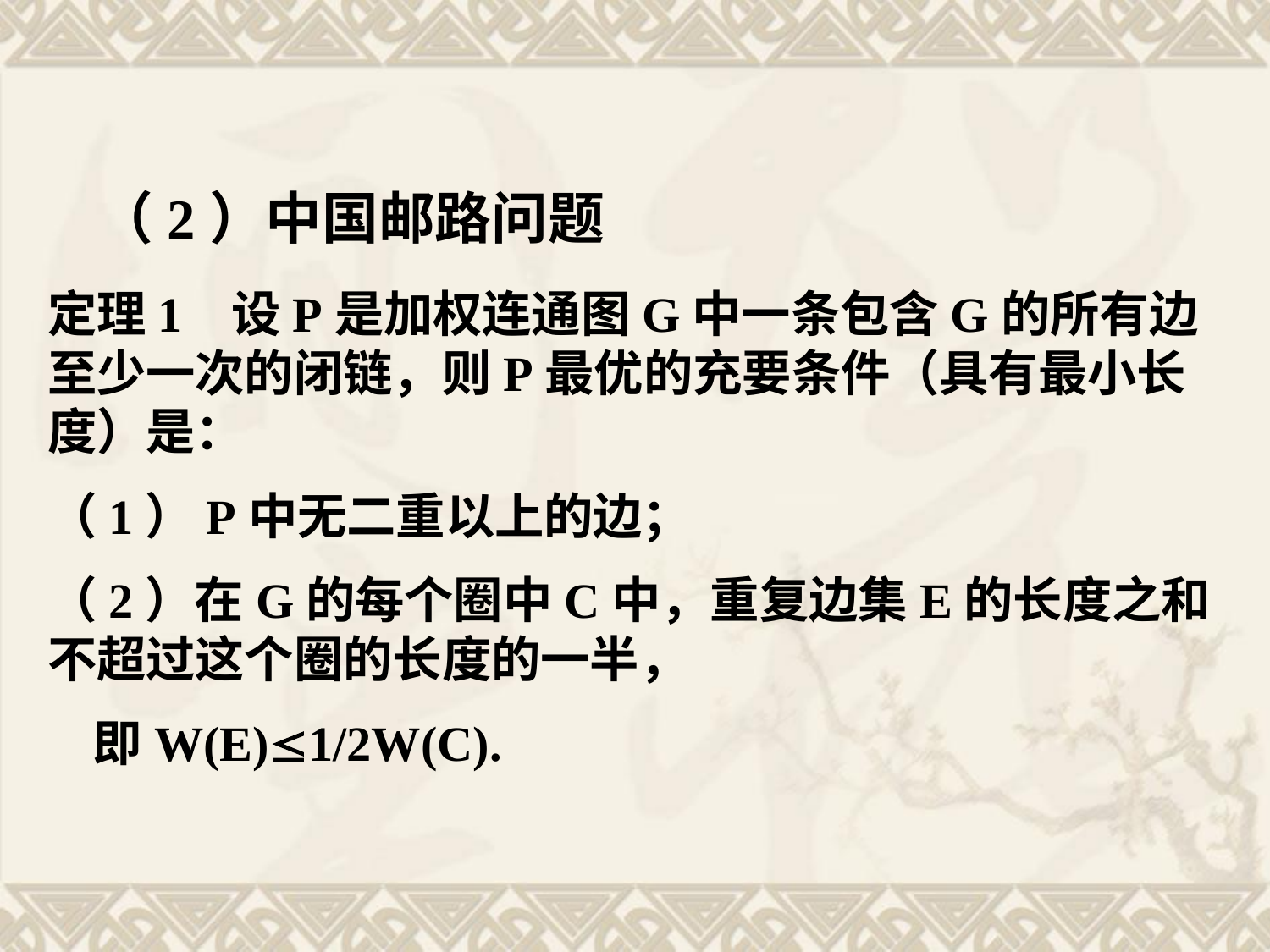

（2）中国邮路问题
定理1   设P是加权连通图G中一条包含G的所有边至少一次的闭链，则P最优的充要条件（具有最小长度）是：
（1）P中无二重以上的边；
（2）在G的每个圈中C中，重复边集E的长度之和不超过这个圈的长度的一半，
   即W(E)≤1/2W(C).